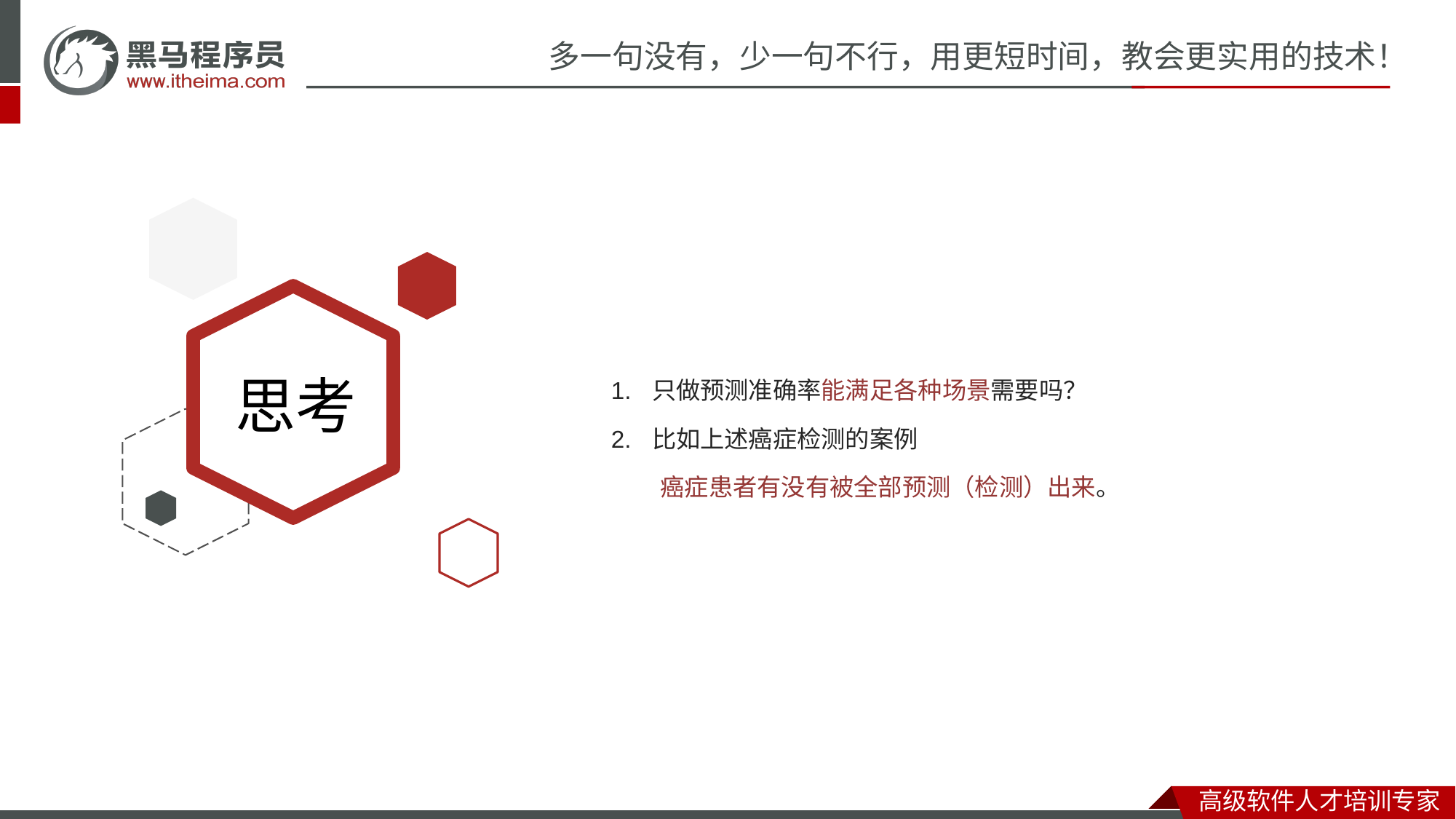

只做预测准确率能满足各种场景需要吗？
比如上述癌症检测的案例
        癌症患者有没有被全部预测（检测）出来。